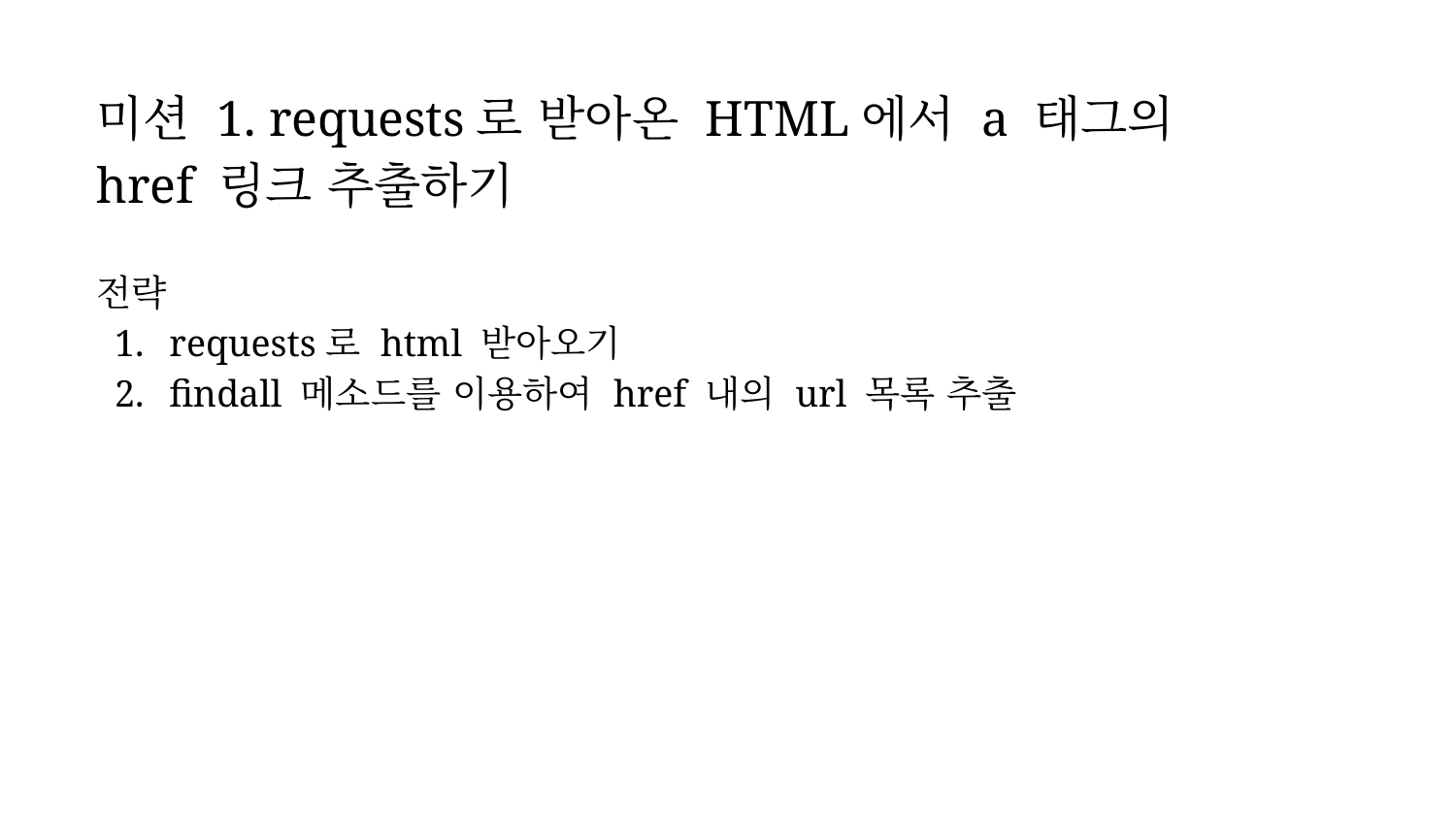

미션 1. requests로 받아온 HTML에서 a 태그의 href 링크 추출하기

전략
requests로 html 받아오기
findall 메소드를 이용하여 href 내의 url 목록 추출